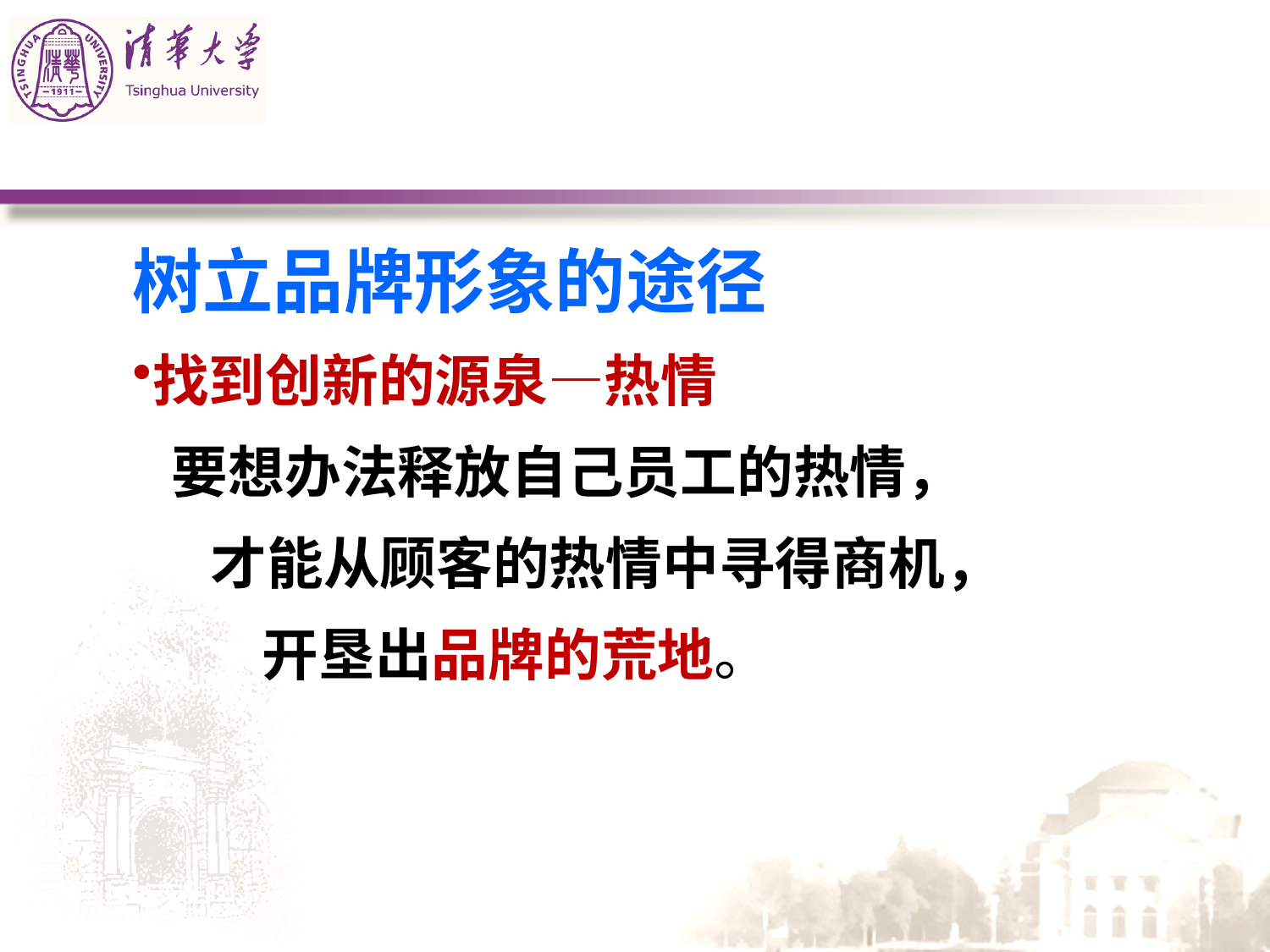

#
树立品牌形象的途径
找到创新的源泉—热情
  要想办法释放自己员工的热情，
     才能从顾客的热情中寻得商机，
         开垦出品牌的荒地。